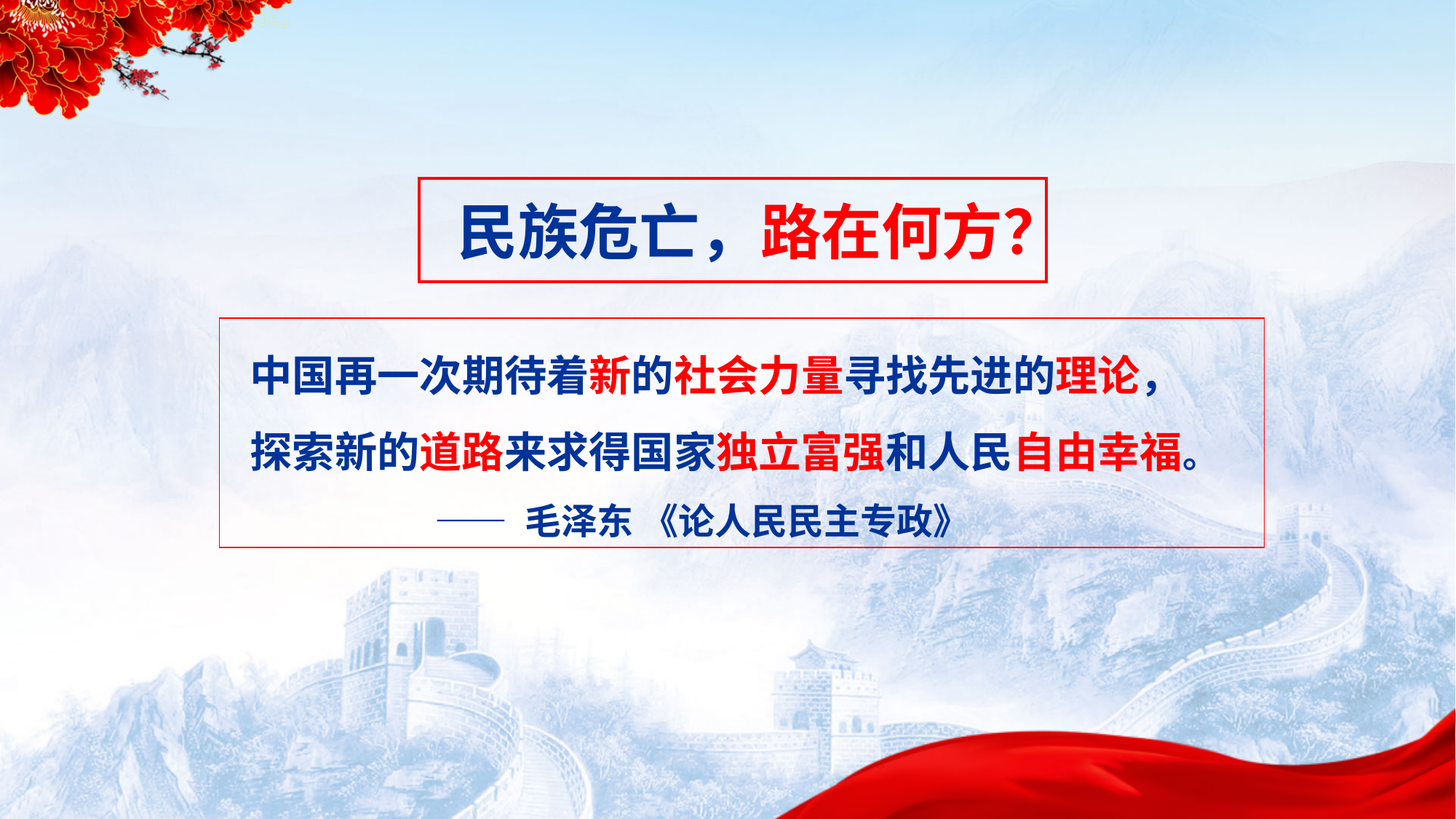

民族危亡，路在何方？
 中国再一次期待着新的社会力量寻找先进的理论，
 探索新的道路来求得国家独立富强和人民自由幸福。
                         —— 毛泽东 《论人民民主专政》